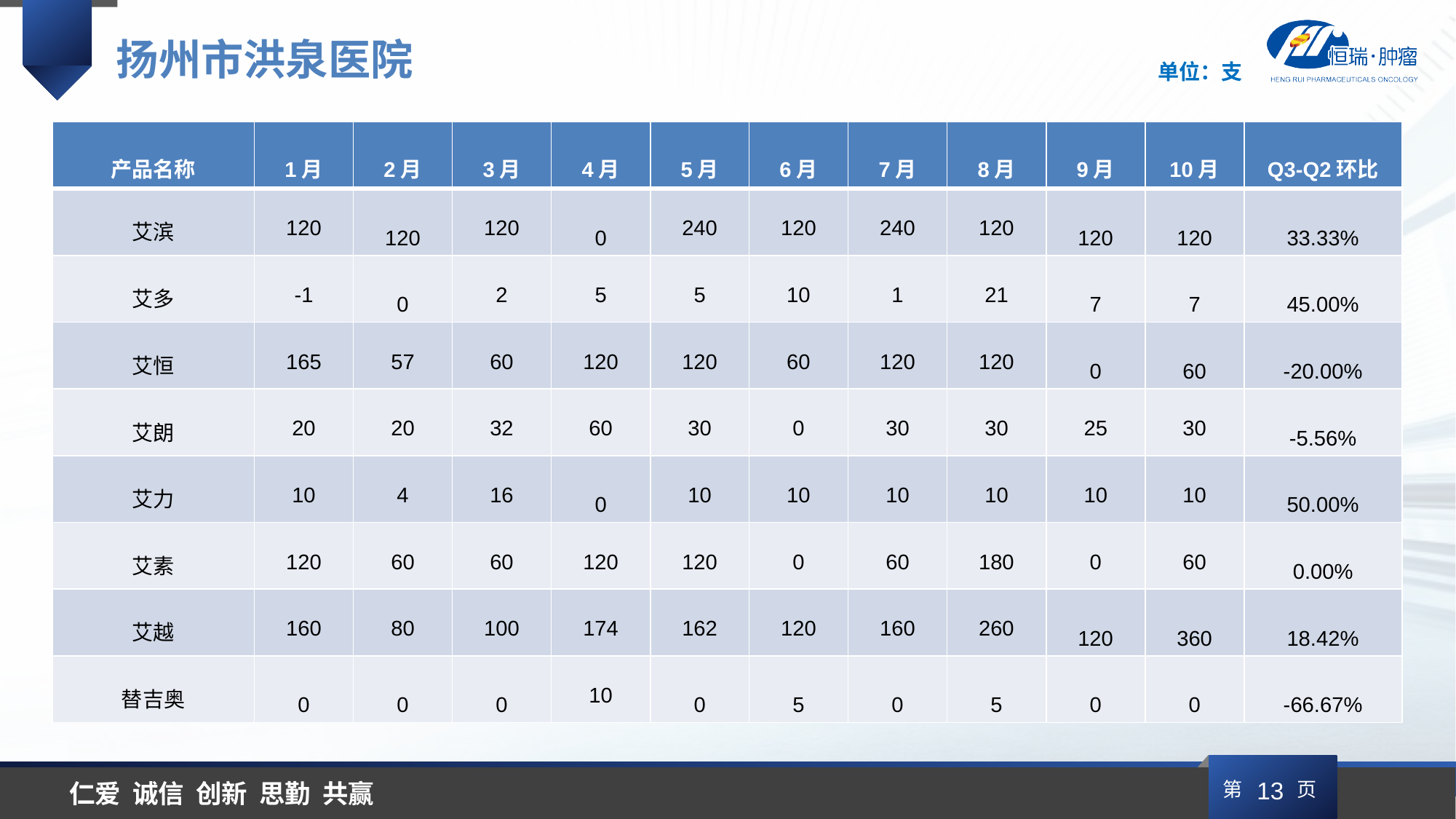

扬州市洪泉医院
单位：支
| 产品名称 | 1月 | 2月 | 3月 | 4月 | 5月 | 6月 | 7月 | 8月 | 9月 | 10月 | Q3-Q2环比 |
| --- | --- | --- | --- | --- | --- | --- | --- | --- | --- | --- | --- |
| 艾滨 | 120 | 120 | 120 | 0 | 240 | 120 | 240 | 120 | 120 | 120 | 33.33% |
| 艾多 | -1 | 0 | 2 | 5 | 5 | 10 | 1 | 21 | 7 | 7 | 45.00% |
| 艾恒 | 165 | 57 | 60 | 120 | 120 | 60 | 120 | 120 | 0 | 60 | -20.00% |
| 艾朗 | 20 | 20 | 32 | 60 | 30 | 0 | 30 | 30 | 25 | 30 | -5.56% |
| 艾力 | 10 | 4 | 16 | 0 | 10 | 10 | 10 | 10 | 10 | 10 | 50.00% |
| 艾素 | 120 | 60 | 60 | 120 | 120 | 0 | 60 | 180 | 0 | 60 | 0.00% |
| 艾越 | 160 | 80 | 100 | 174 | 162 | 120 | 160 | 260 | 120 | 360 | 18.42% |
| 替吉奥 | 0 | 0 | 0 | 10 | 0 | 5 | 0 | 5 | 0 | 0 | -66.67% |